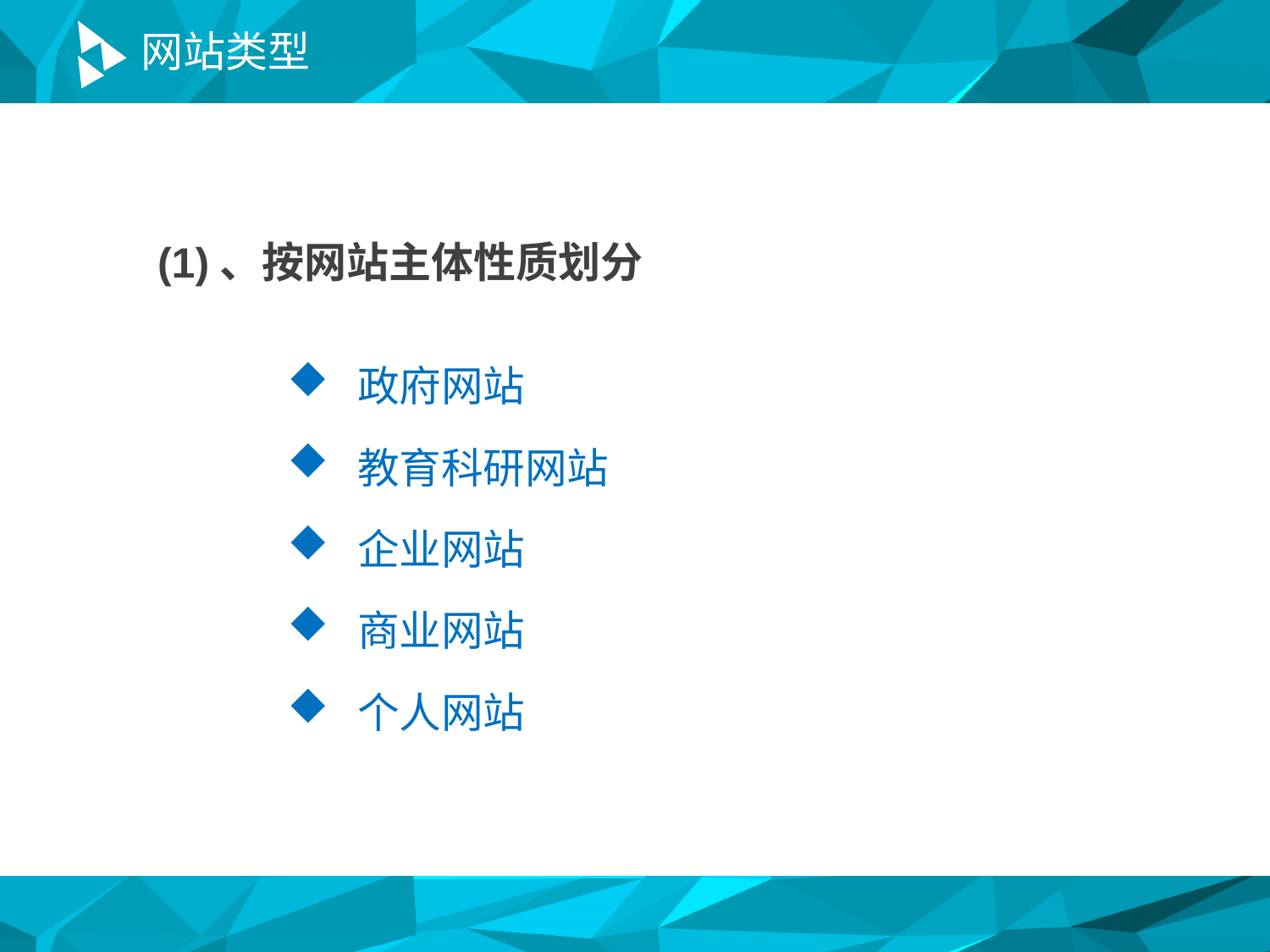

# 网站类型
(1)、按网站主体性质划分
  政府网站
  教育科研网站
  企业网站
  商业网站
  个人网站